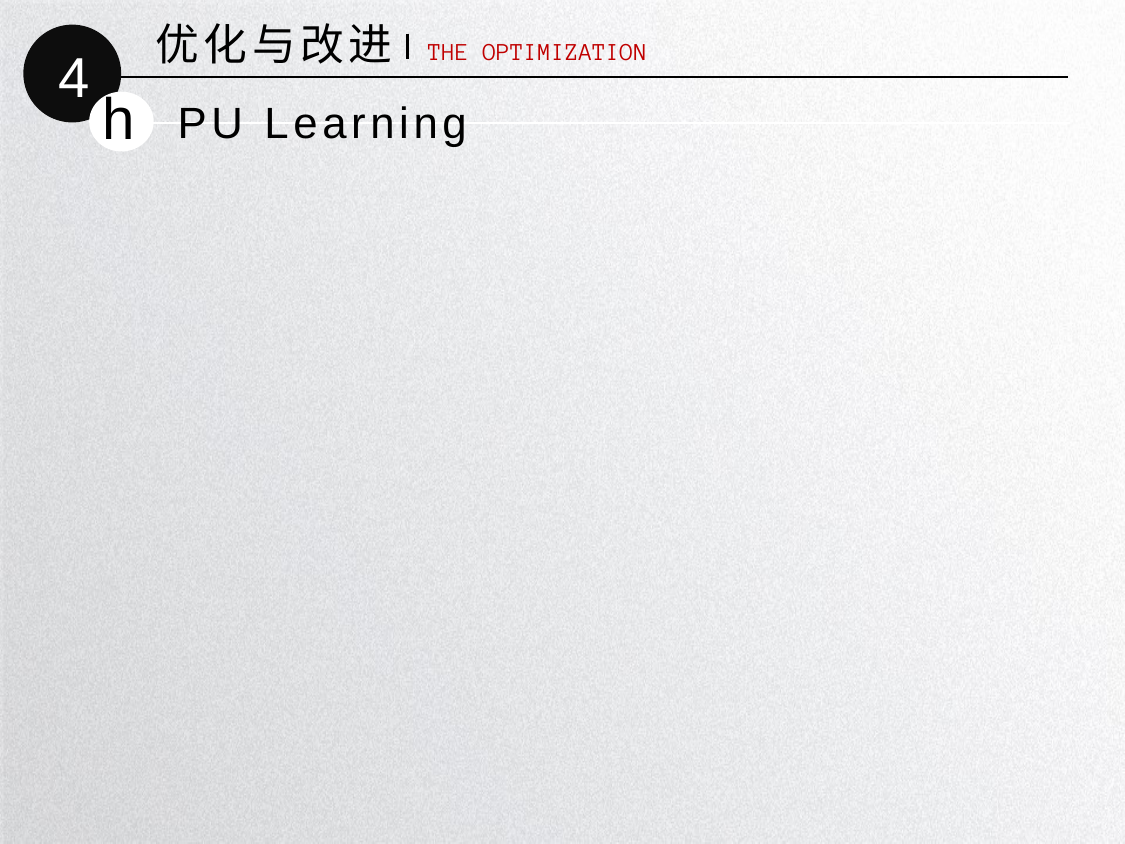

优化与改进

4
THE OPTIMIZATION
h

PU Learning
延时符